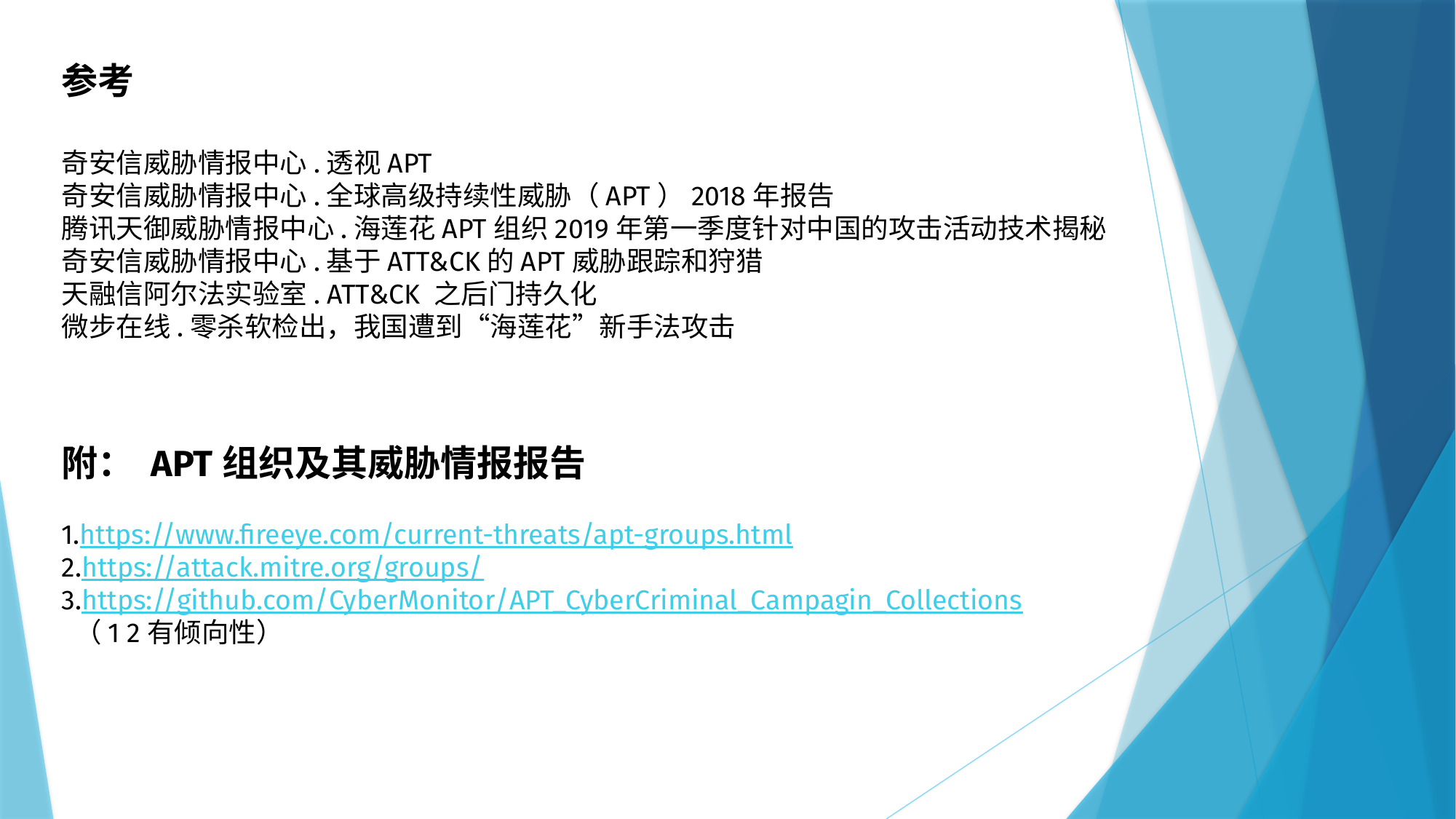

参考

奇安信威胁情报中心.透视APT
奇安信威胁情报中心.全球高级持续性威胁（APT）2018年报告
腾讯天御威胁情报中心.海莲花APT组织2019年第一季度针对中国的攻击活动技术揭秘
奇安信威胁情报中心.基于ATT&CK的APT威胁跟踪和狩猎
天融信阿尔法实验室. ATT&CK 之后门持久化
微步在线.零杀软检出，我国遭到“海莲花”新手法攻击

附： APT组织及其威胁情报报告

1.https://www.fireeye.com/current-threats/apt-groups.html
2.https://attack.mitre.org/groups/
3.https://github.com/CyberMonitor/APT_CyberCriminal_Campagin_Collections
 （1 2有倾向性）